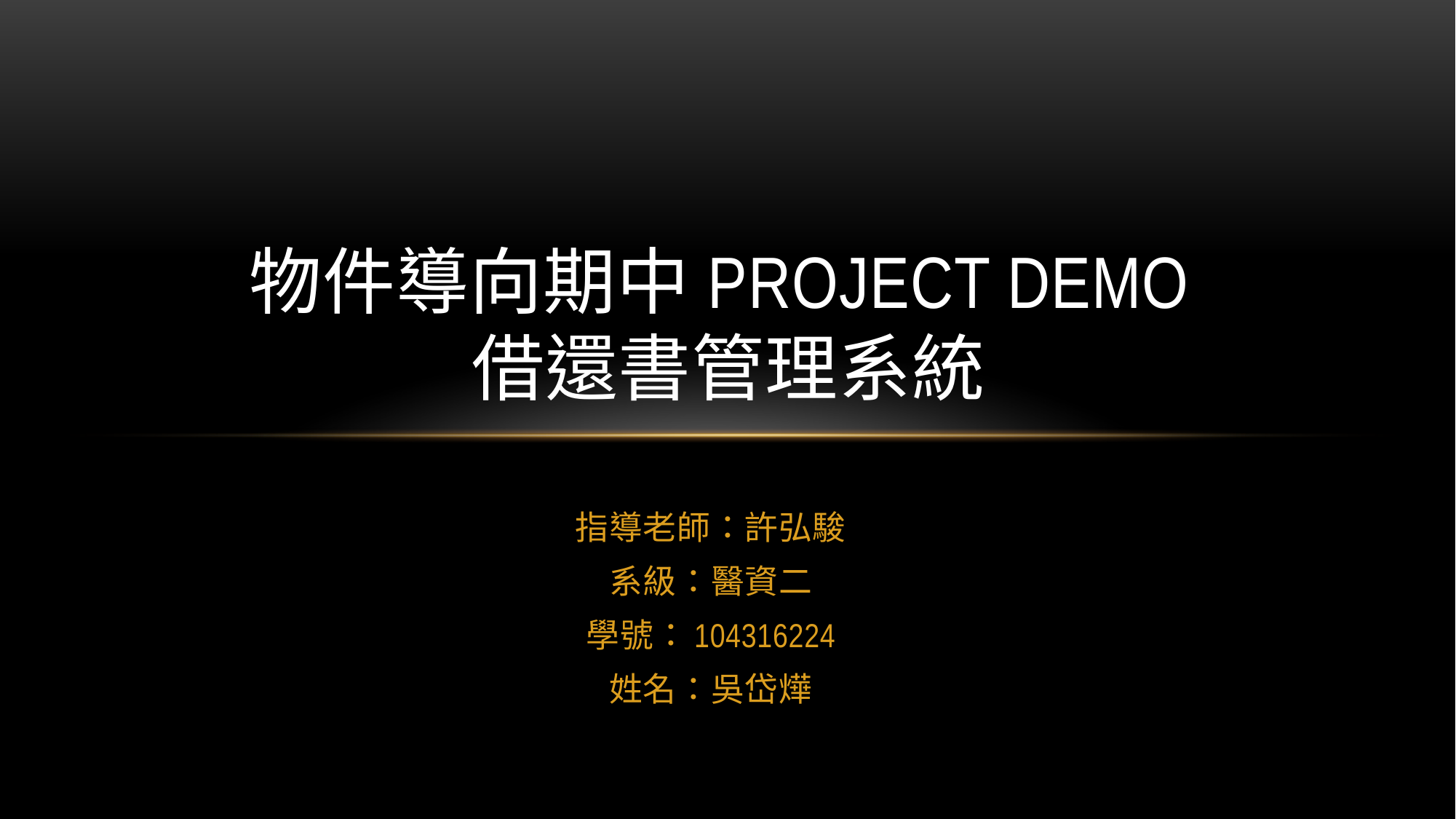

# 物件導向期中Project Demo  借還書管理系統

指導老師：許弘駿
系級：醫資二
學號：104316224
姓名：吳岱燁